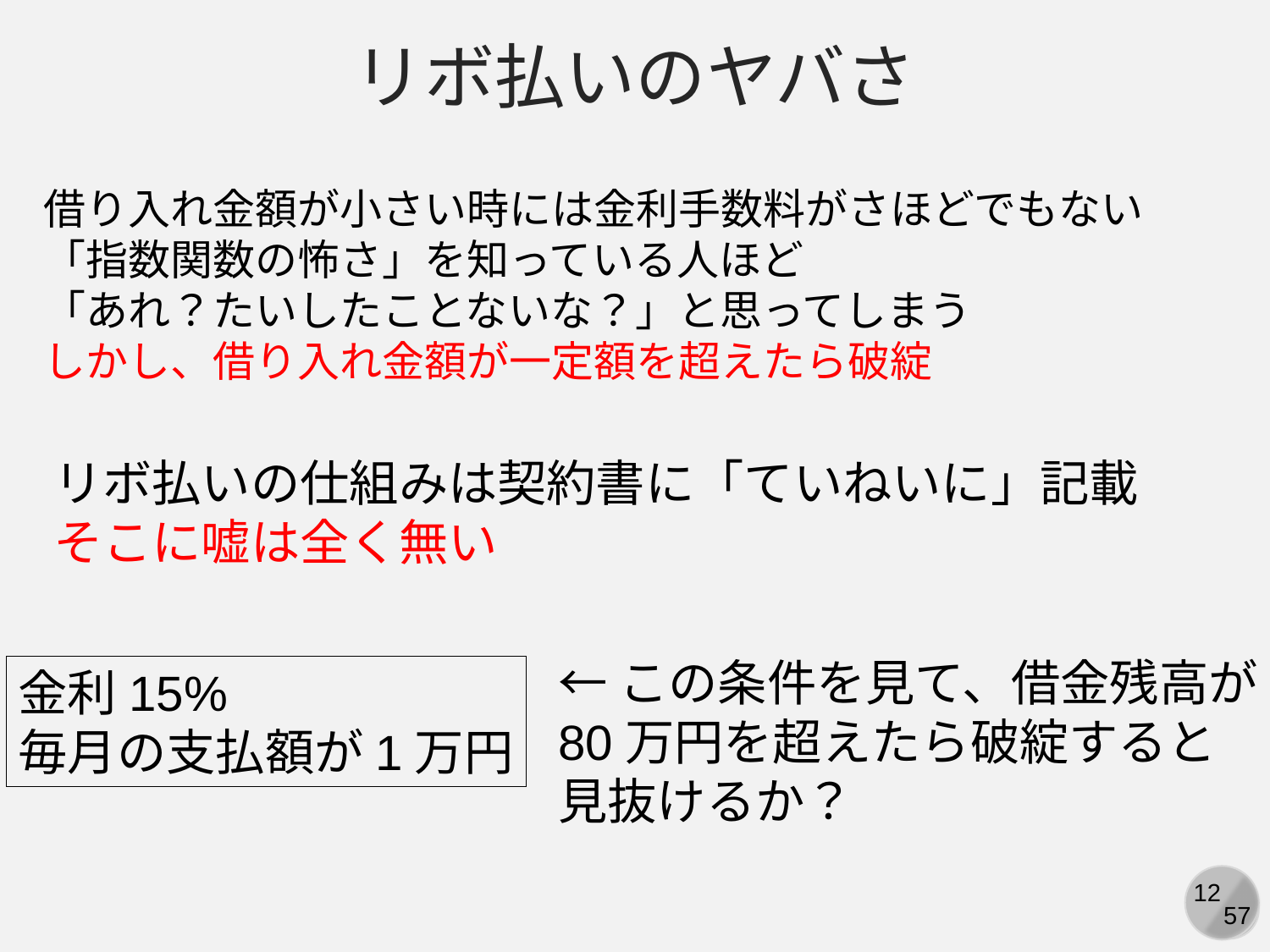

リボ払いのヤバさ
借り入れ金額が小さい時には金利手数料がさほどでもない
「指数関数の怖さ」を知っている人ほど
「あれ？たいしたことないな？」と思ってしまう
しかし、借り入れ金額が一定額を超えたら破綻
リボ払いの仕組みは契約書に「ていねいに」記載
そこに嘘は全く無い
←この条件を見て、借金残高が
80万円を超えたら破綻すると
見抜けるか？
金利15%
毎月の支払額が1万円